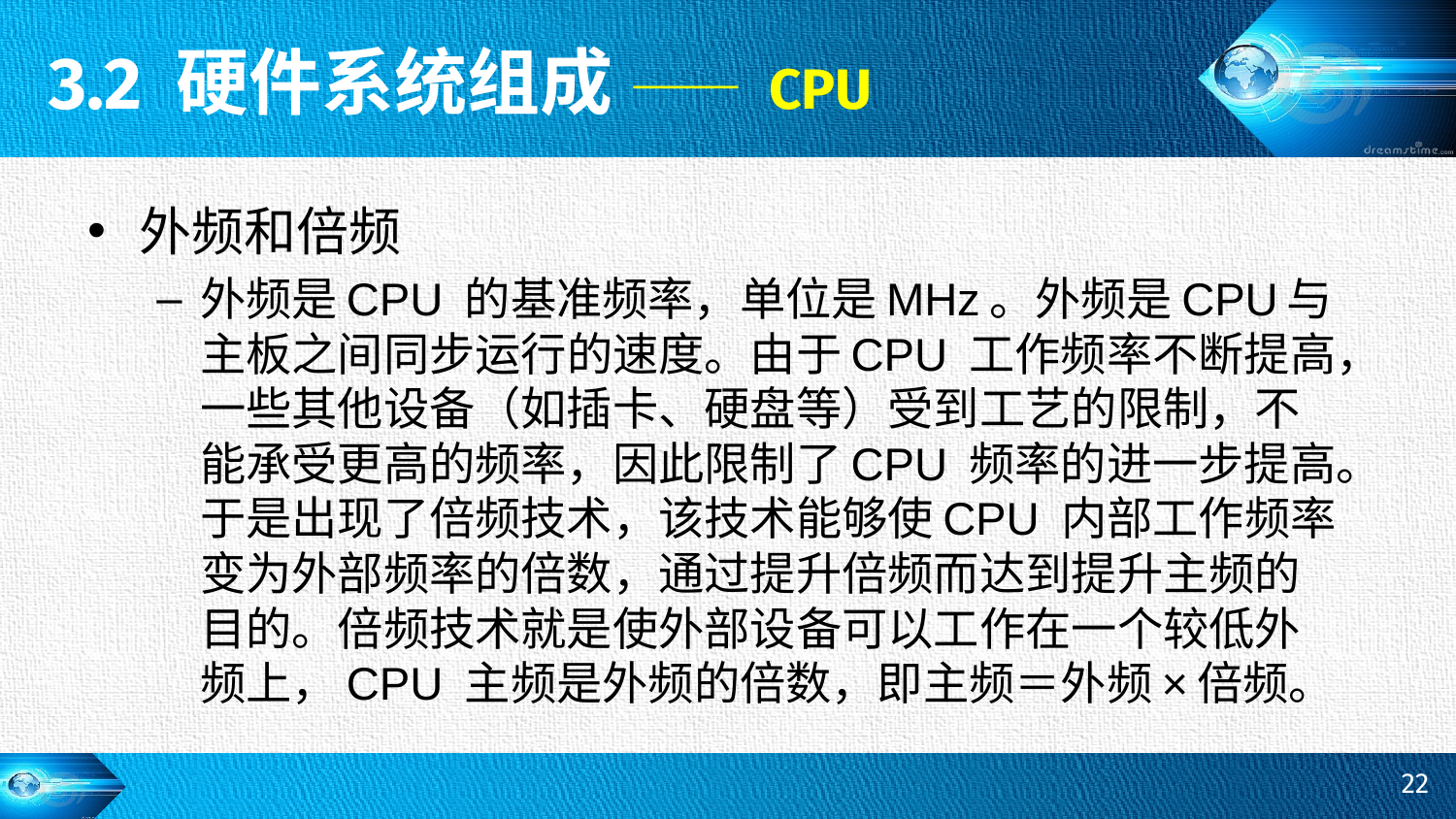

3.2 硬件系统组成 —— CPU
外频和倍频
外频是CPU 的基准频率，单位是MHz。外频是CPU与主板之间同步运行的速度。由于CPU 工作频率不断提高，一些其他设备（如插卡、硬盘等）受到工艺的限制，不能承受更高的频率，因此限制了CPU 频率的进一步提高。于是出现了倍频技术，该技术能够使CPU 内部工作频率变为外部频率的倍数，通过提升倍频而达到提升主频的目的。倍频技术就是使外部设备可以工作在一个较低外频上，CPU 主频是外频的倍数，即主频＝外频×倍频。
22